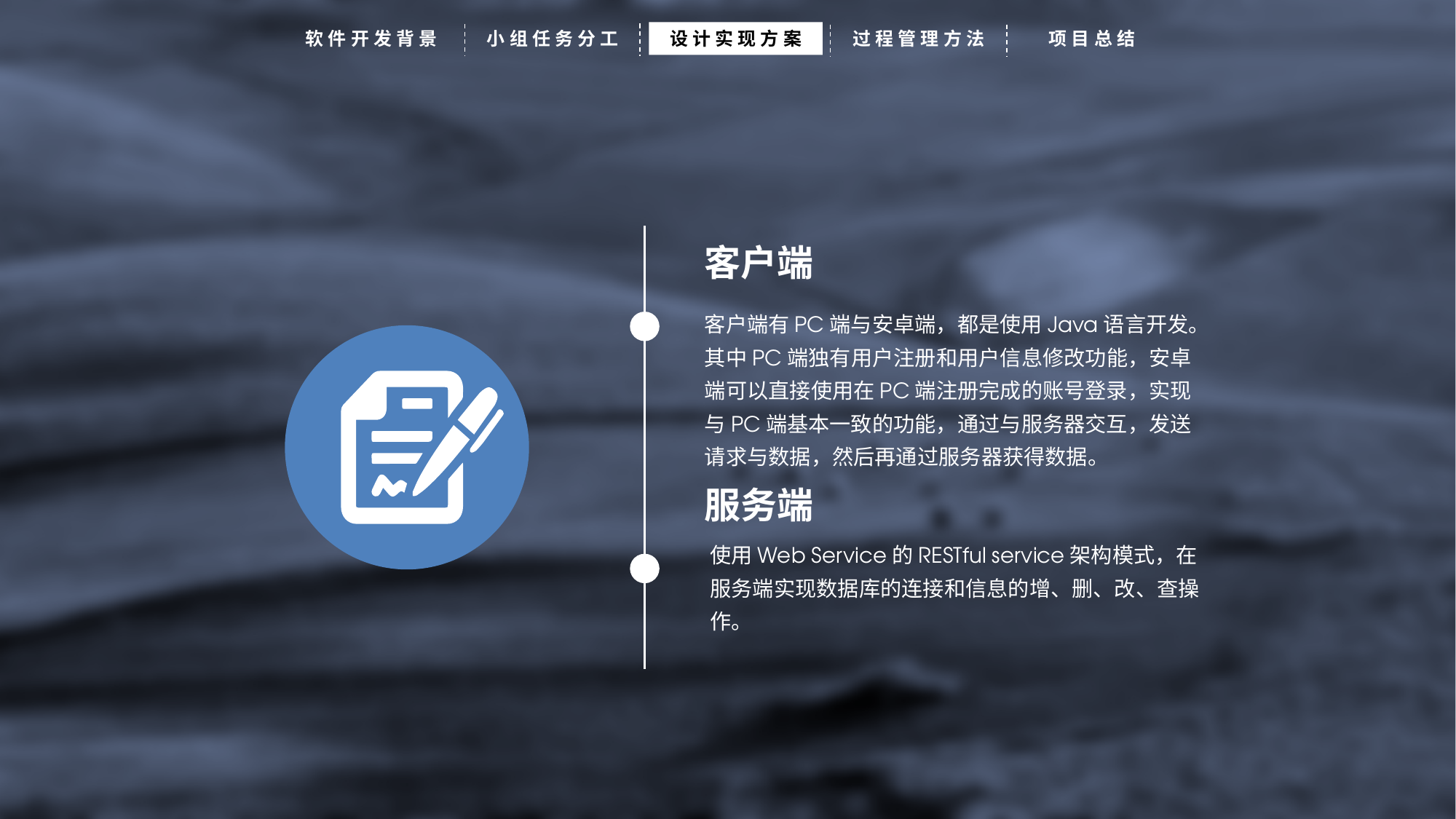

软件开发背景
小组任务分工
设计实现方案
过程管理方法
项目总结

客户端
客户端有PC端与安卓端，都是使用Java语言开发。其中PC端独有用户注册和用户信息修改功能，安卓端可以直接使用在PC端注册完成的账号登录，实现与PC端基本一致的功能，通过与服务器交互，发送请求与数据，然后再通过服务器获得数据。

服务端
使用Web Service的RESTful service架构模式，在服务端实现数据库的连接和信息的增、删、改、查操作。